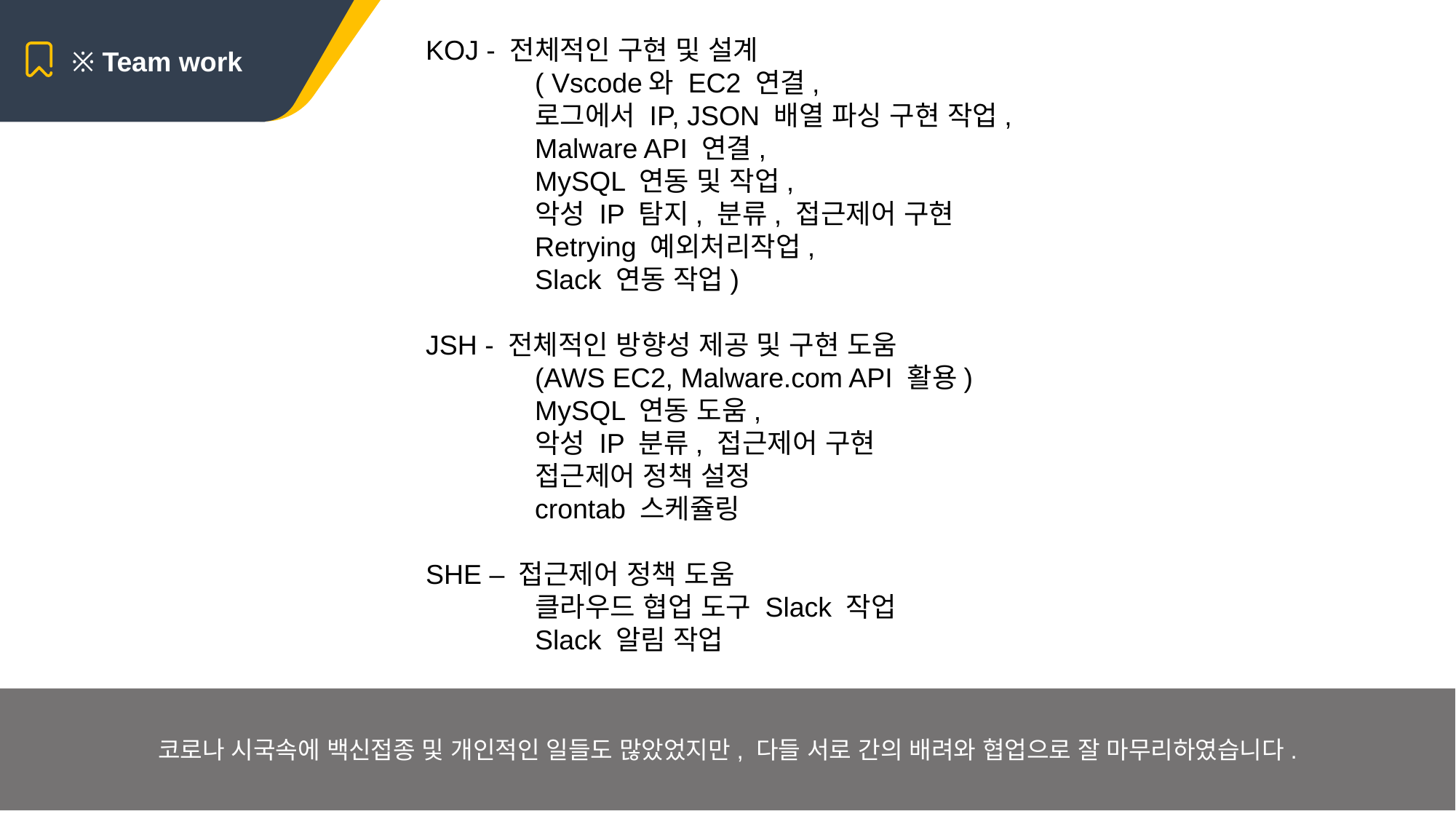

※ Team work

KOJ - 전체적인 구현 및 설계
	( Vscode와 EC2 연결,
	로그에서 IP, JSON 배열 파싱 구현 작업,
	Malware API 연결,
	MySQL 연동 및 작업,
	악성 IP 탐지, 분류, 접근제어 구현
	Retrying 예외처리작업,
	Slack 연동 작업)

JSH - 전체적인 방향성 제공 및 구현 도움
	(AWS EC2, Malware.com API 활용)
	MySQL 연동 도움,
	악성 IP 분류, 접근제어 구현
	접근제어 정책 설정
	crontab 스케쥴링

SHE – 접근제어 정책 도움
	클라우드 협업 도구 Slack 작업
	Slack 알림 작업

코로나 시국속에 백신접종 및 개인적인 일들도 많았었지만, 다들 서로 간의 배려와 협업으로 잘 마무리하였습니다.